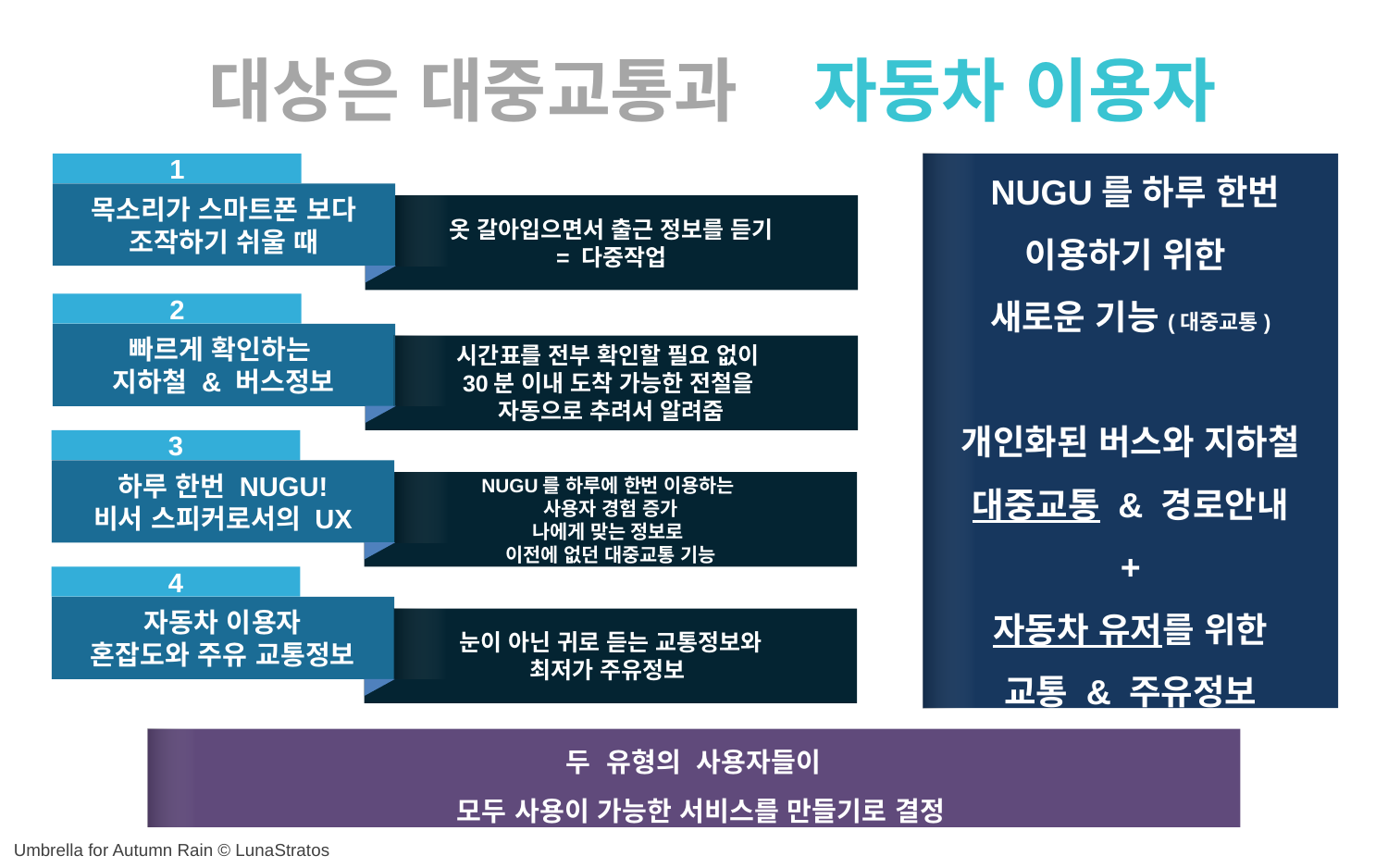

대상은 대중교통과
 자동차 이용자
1
목소리가 스마트폰 보다
조작하기 쉬울 때
옷 갈아입으면서 출근 정보를 듣기
= 다중작업

  NUGU를 하루 한번
이용하기 위한
새로운 기능(대중교통)

개인화된 버스와 지하철
대중교통 & 경로안내
+
자동차 유저를 위한
교통 & 주유정보
2
빠르게 확인하는
지하철 & 버스정보
시간표를 전부 확인할 필요 없이
30분 이내 도착 가능한 전철을
자동으로 추려서 알려줌

3
하루 한번 NUGU!
비서 스피커로서의 UX
NUGU를 하루에 한번 이용하는
사용자 경험 증가
나에게 맞는 정보로
이전에 없던 대중교통 기능

4
자동차 이용자
혼잡도와 주유 교통정보
눈이 아닌 귀로 듣는 교통정보와
최저가 주유정보

두  유형의  사용자들이
 모두 사용이 가능한 서비스를 만들기로 결정

Umbrella for Autumn Rain © LunaStratos